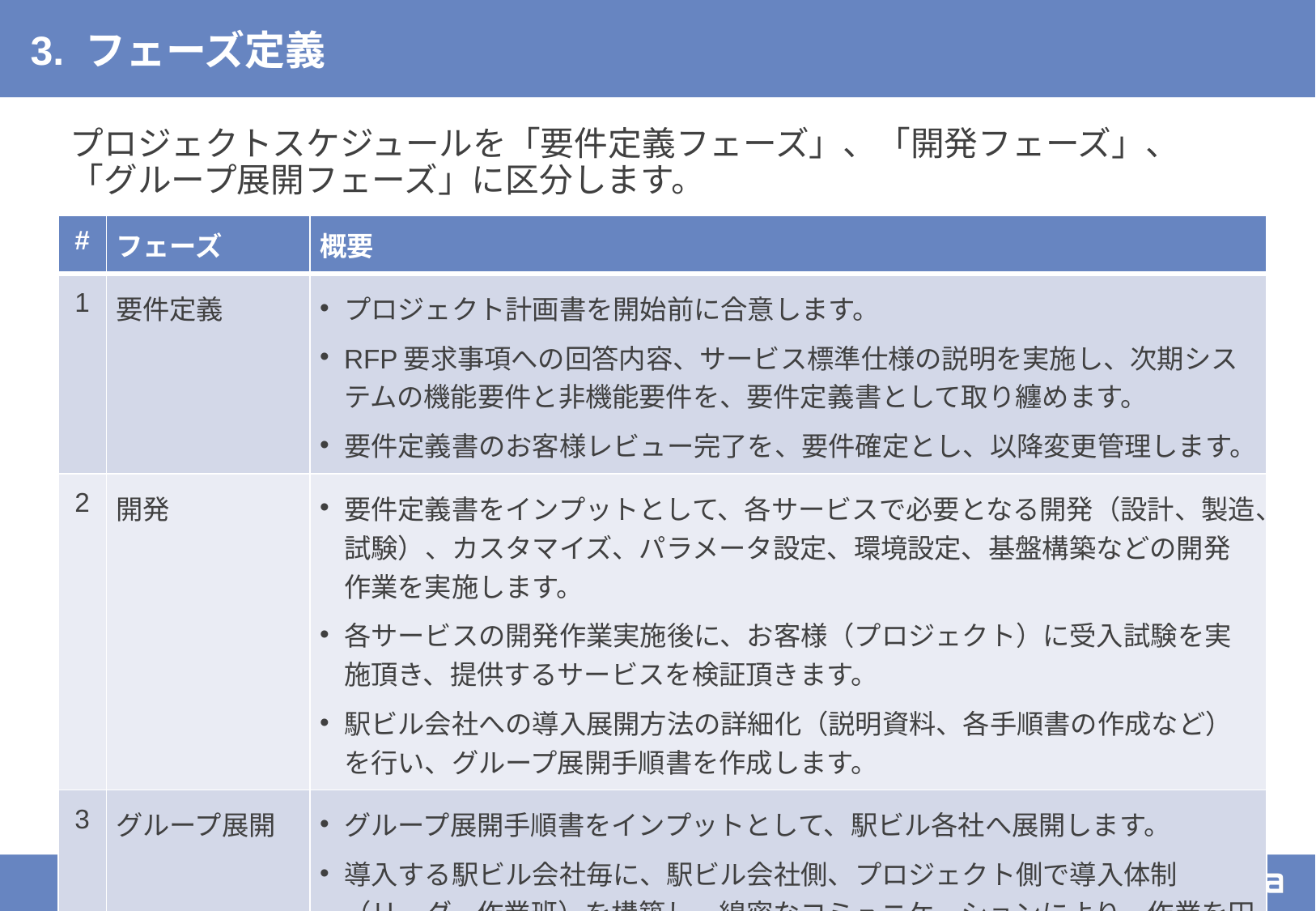

# 3. フェーズ定義
プロジェクトスケジュールを「要件定義フェーズ」、「開発フェーズ」、「グループ展開フェーズ」に区分します。
| # | フェーズ | 概要 |
| --- | --- | --- |
| 1 | 要件定義 | プロジェクト計画書を開始前に合意します。 RFP要求事項への回答内容、サービス標準仕様の説明を実施し、次期システムの機能要件と非機能要件を、要件定義書として取り纏めます。 要件定義書のお客様レビュー完了を、要件確定とし、以降変更管理します。 |
| 2 | 開発 | 要件定義書をインプットとして、各サービスで必要となる開発（設計、製造、試験）、カスタマイズ、パラメータ設定、環境設定、基盤構築などの開発作業を実施します。 各サービスの開発作業実施後に、お客様（プロジェクト）に受入試験を実施頂き、提供するサービスを検証頂きます。 駅ビル会社への導入展開方法の詳細化（説明資料、各手順書の作成など）を行い、グループ展開手順書を作成します。 |
| 3 | グループ展開 | グループ展開手順書をインプットとして、駅ビル各社へ展開します。 導入する駅ビル会社毎に、駅ビル会社側、プロジェクト側で導入体制（リーダ、作業班）を構築し、綿密なコミュニケーションにより、作業を円滑に推進します。 |